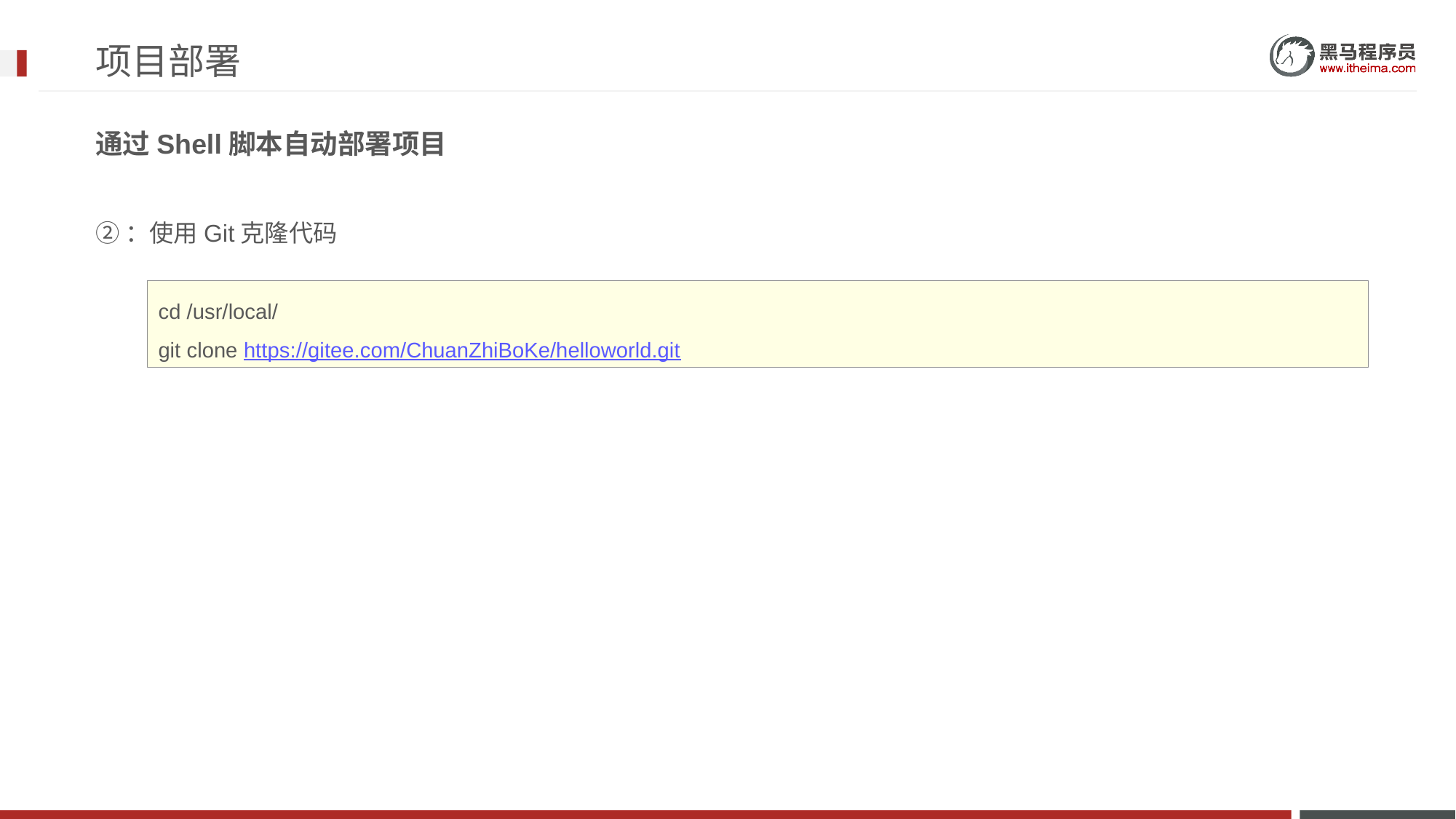

# 项目部署
通过Shell脚本自动部署项目
②：使用Git克隆代码

cd /usr/local/
git clone https://gitee.com/ChuanZhiBoKe/helloworld.git